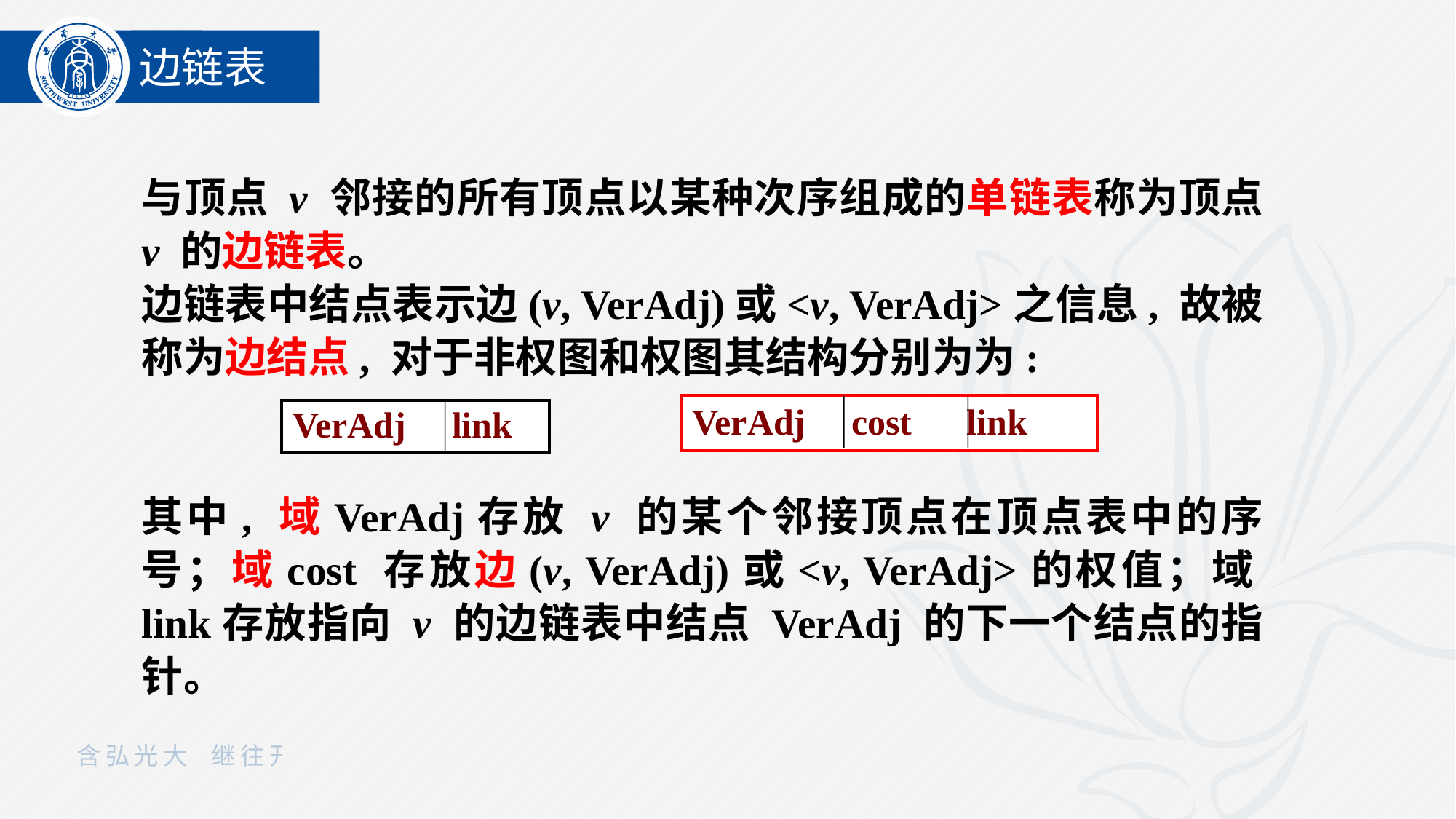

边链表
与顶点 v 邻接的所有顶点以某种次序组成的单链表称为顶点 v 的边链表。
边链表中结点表示边(v, VerAdj)或<v, VerAdj>之信息, 故被称为边结点, 对于非权图和权图其结构分别为为:

其中, 域VerAdj存放 v 的某个邻接顶点在顶点表中的序号；域cost 存放边(v, VerAdj)或<v, VerAdj>的权值；域link存放指向 v 的边链表中结点 VerAdj 的下一个结点的指针。
VerAdj     cost      link

VerAdj     link